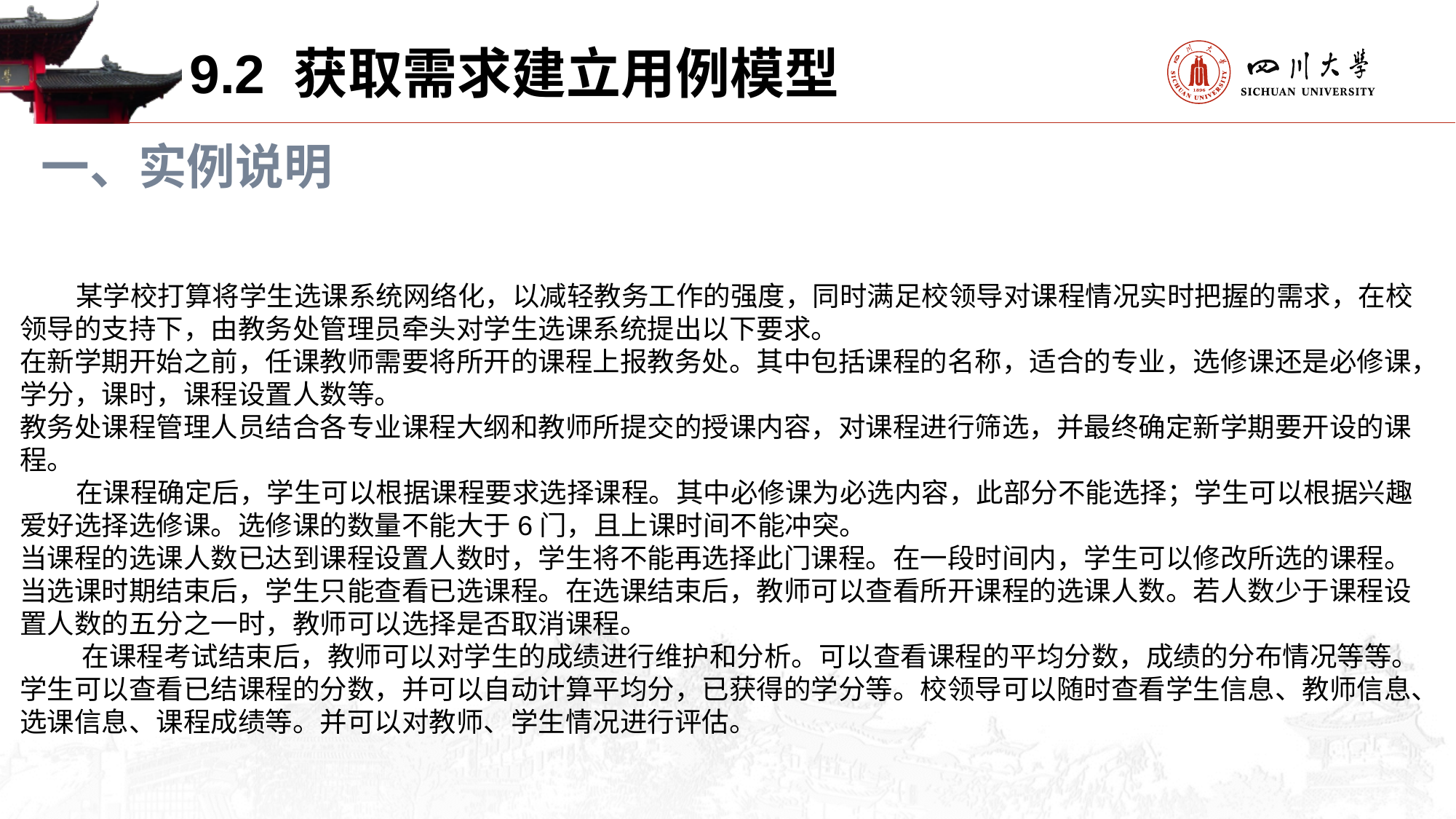

9.2 获取需求建立用例模型
一、实例说明
        某学校打算将学生选课系统网络化，以减轻教务工作的强度，同时满足校领导对课程情况实时把握的需求，在校领导的支持下，由教务处管理员牵头对学生选课系统提出以下要求。
在新学期开始之前，任课教师需要将所开的课程上报教务处。其中包括课程的名称，适合的专业，选修课还是必修课，学分，课时，课程设置人数等。
教务处课程管理人员结合各专业课程大纲和教师所提交的授课内容，对课程进行筛选，并最终确定新学期要开设的课程。
        在课程确定后，学生可以根据课程要求选择课程。其中必修课为必选内容，此部分不能选择；学生可以根据兴趣爱好选择选修课。选修课的数量不能大于6门，且上课时间不能冲突。
当课程的选课人数已达到课程设置人数时，学生将不能再选择此门课程。在一段时间内，学生可以修改所选的课程。当选课时期结束后，学生只能查看已选课程。在选课结束后，教师可以查看所开课程的选课人数。若人数少于课程设置人数的五分之一时，教师可以选择是否取消课程。
         在课程考试结束后，教师可以对学生的成绩进行维护和分析。可以查看课程的平均分数，成绩的分布情况等等。学生可以查看已结课程的分数，并可以自动计算平均分，已获得的学分等。校领导可以随时查看学生信息、教师信息、选课信息、课程成绩等。并可以对教师、学生情况进行评估。